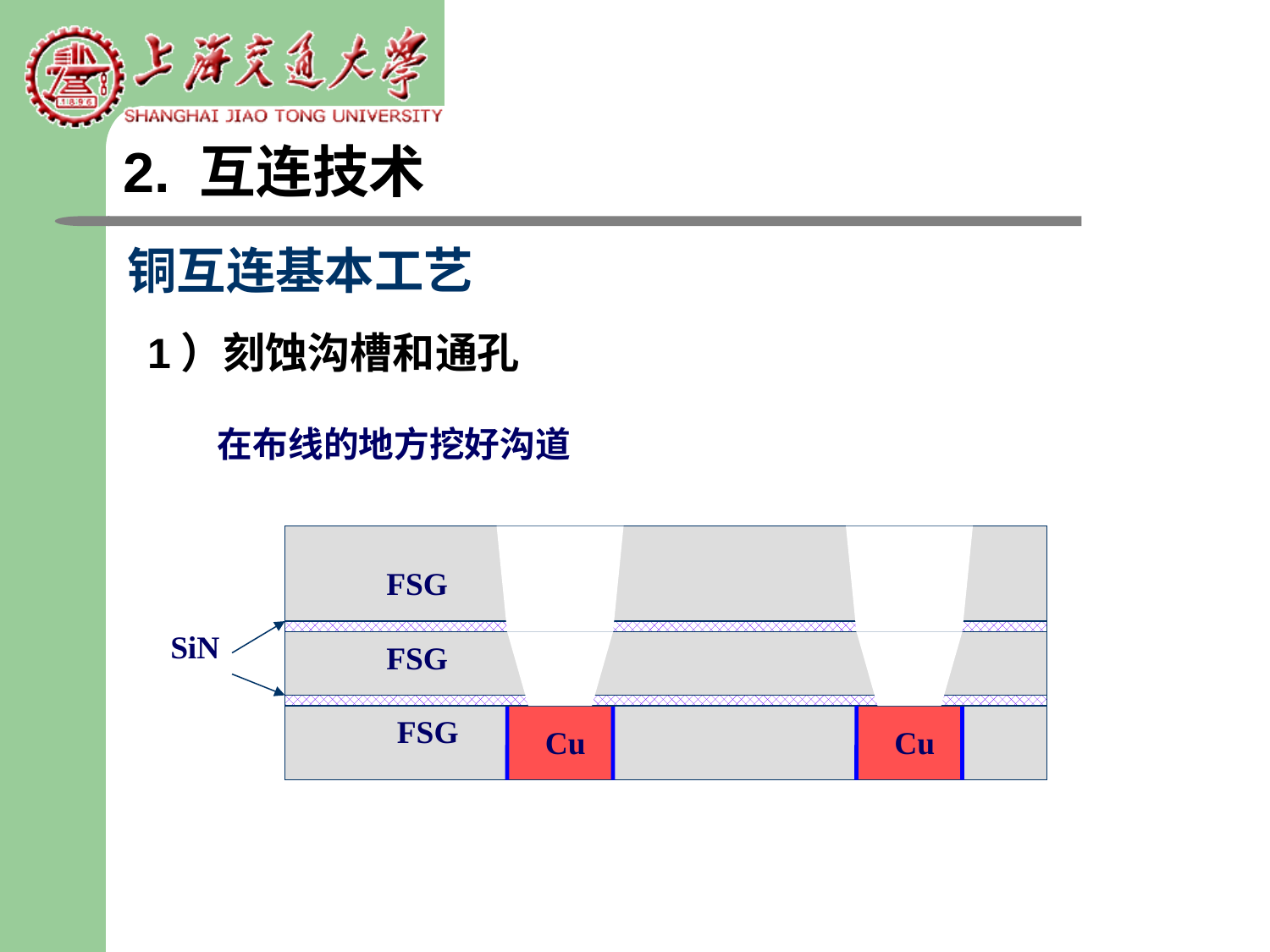

2. 互连技术
# 铜互连基本工艺
1）刻蚀沟槽和通孔
在布线的地方挖好沟道

FSG
SiN

FSG

FSG

Cu
Cu